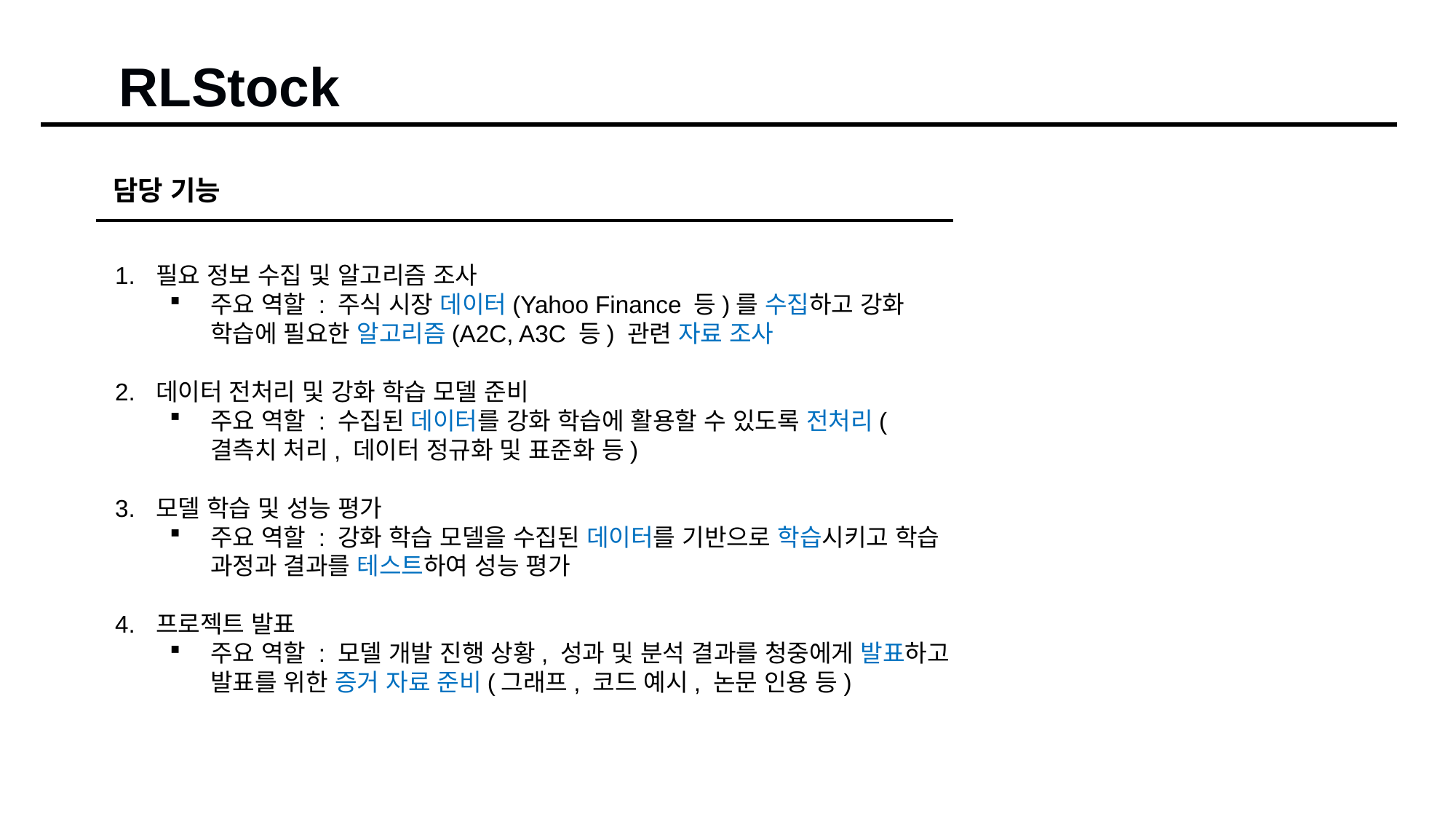

RLStock
담당 기능
필요 정보 수집 및 알고리즘 조사
주요 역할 : 주식 시장 데이터(Yahoo Finance 등)를 수집하고 강화 학습에 필요한 알고리즘(A2C, A3C 등) 관련 자료 조사

데이터 전처리 및 강화 학습 모델 준비
주요 역할 : 수집된 데이터를 강화 학습에 활용할 수 있도록 전처리(결측치 처리, 데이터 정규화 및 표준화 등)

모델 학습 및 성능 평가
주요 역할 : 강화 학습 모델을 수집된 데이터를 기반으로 학습시키고 학습 과정과 결과를 테스트하여 성능 평가

프로젝트 발표
주요 역할 : 모델 개발 진행 상황, 성과 및 분석 결과를 청중에게 발표하고 발표를 위한 증거 자료 준비(그래프, 코드 예시, 논문 인용 등)